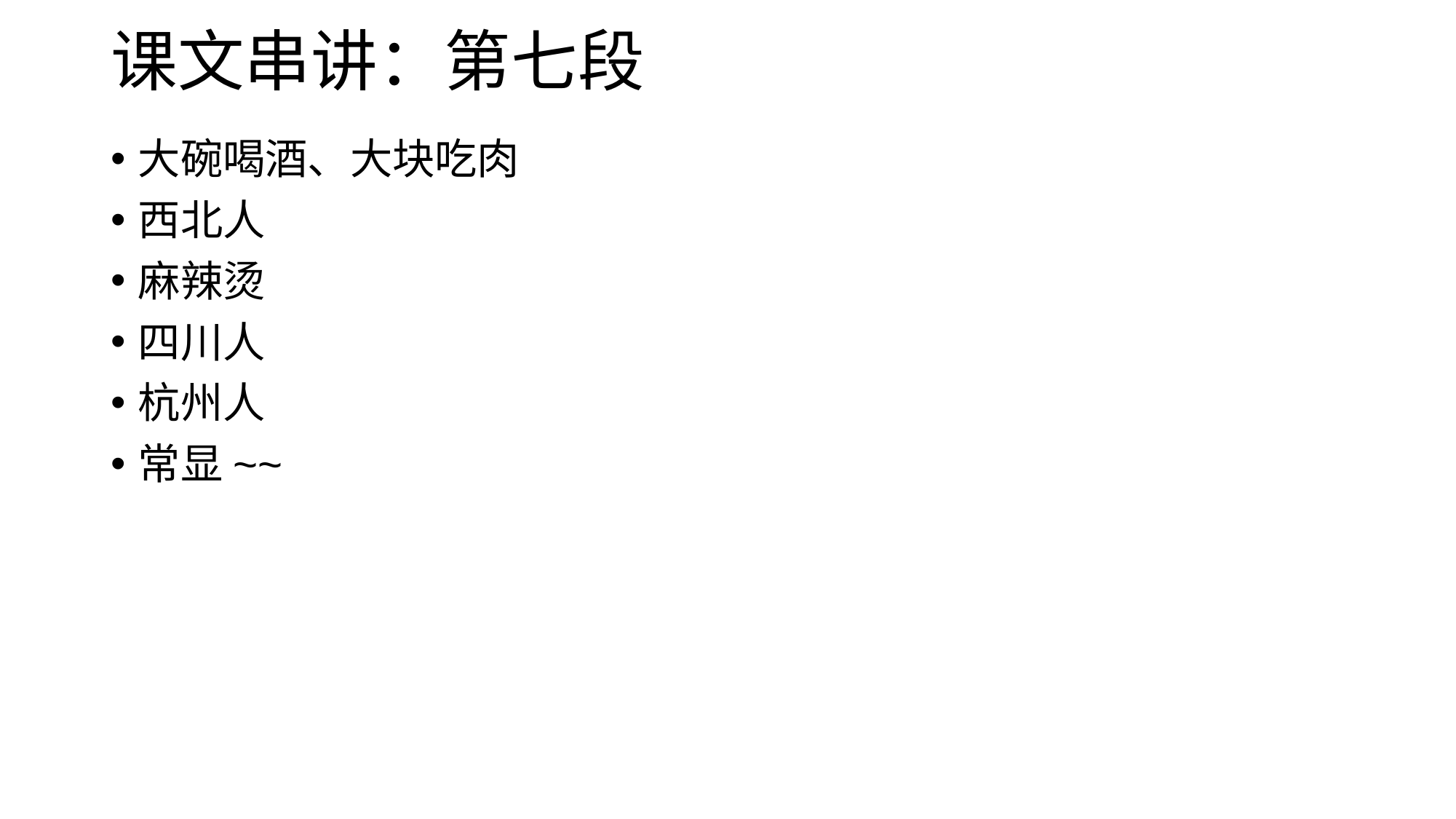

# 课文串讲：第七段
大碗喝酒、大块吃肉
西北人
麻辣烫
四川人
杭州人
常显~~